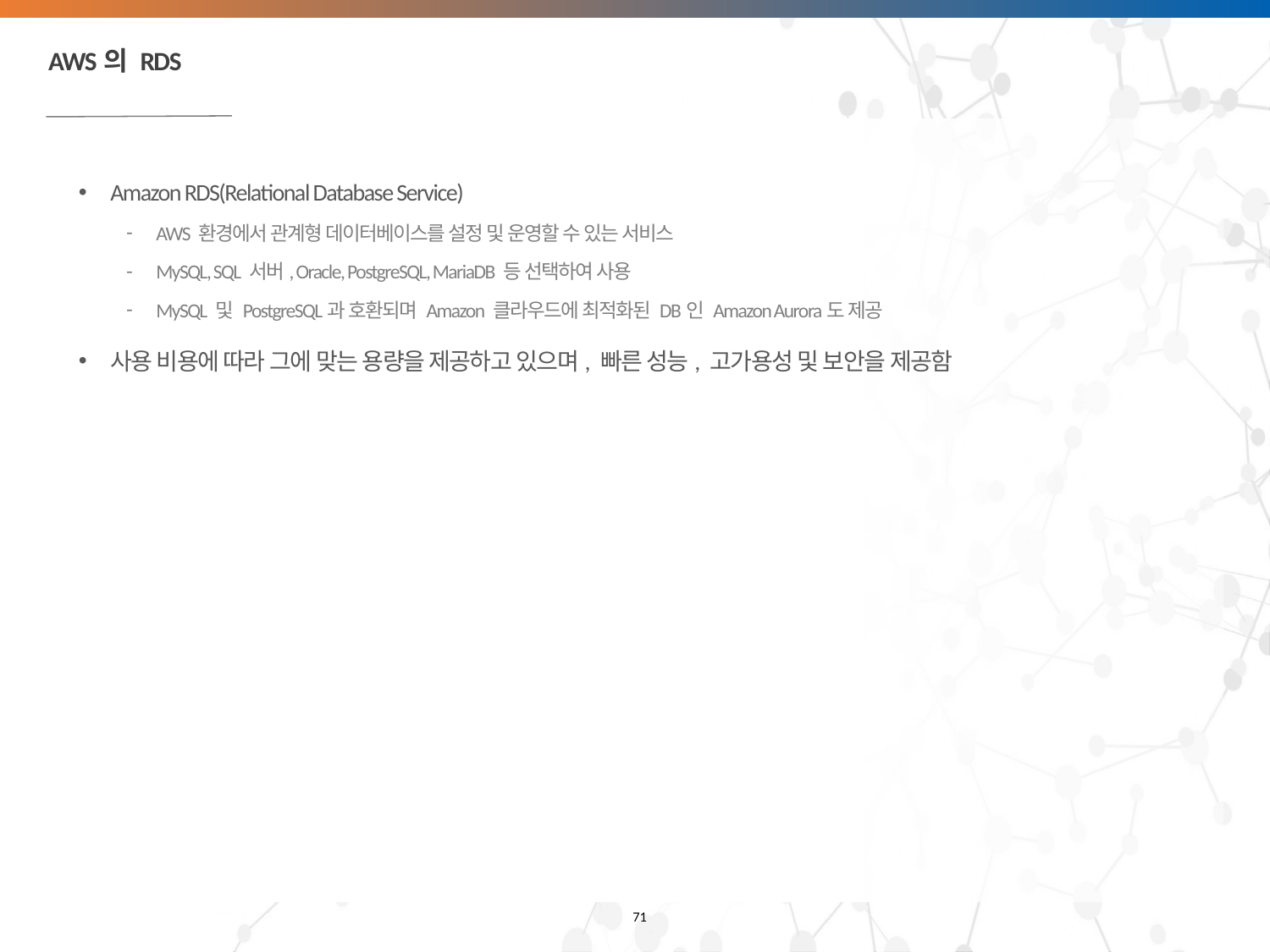

# AWS의 RDS

Amazon RDS(Relational Database Service)
AWS 환경에서 관계형 데이터베이스를 설정 및 운영할 수 있는 서비스
MySQL, SQL 서버, Oracle, PostgreSQL, MariaDB 등 선택하여 사용
MySQL 및 PostgreSQL과 호환되며 Amazon 클라우드에 최적화된 DB인 Amazon Aurora도 제공
사용 비용에 따라 그에 맞는 용량을 제공하고 있으며, 빠른 성능, 고가용성 및 보안을 제공함
71